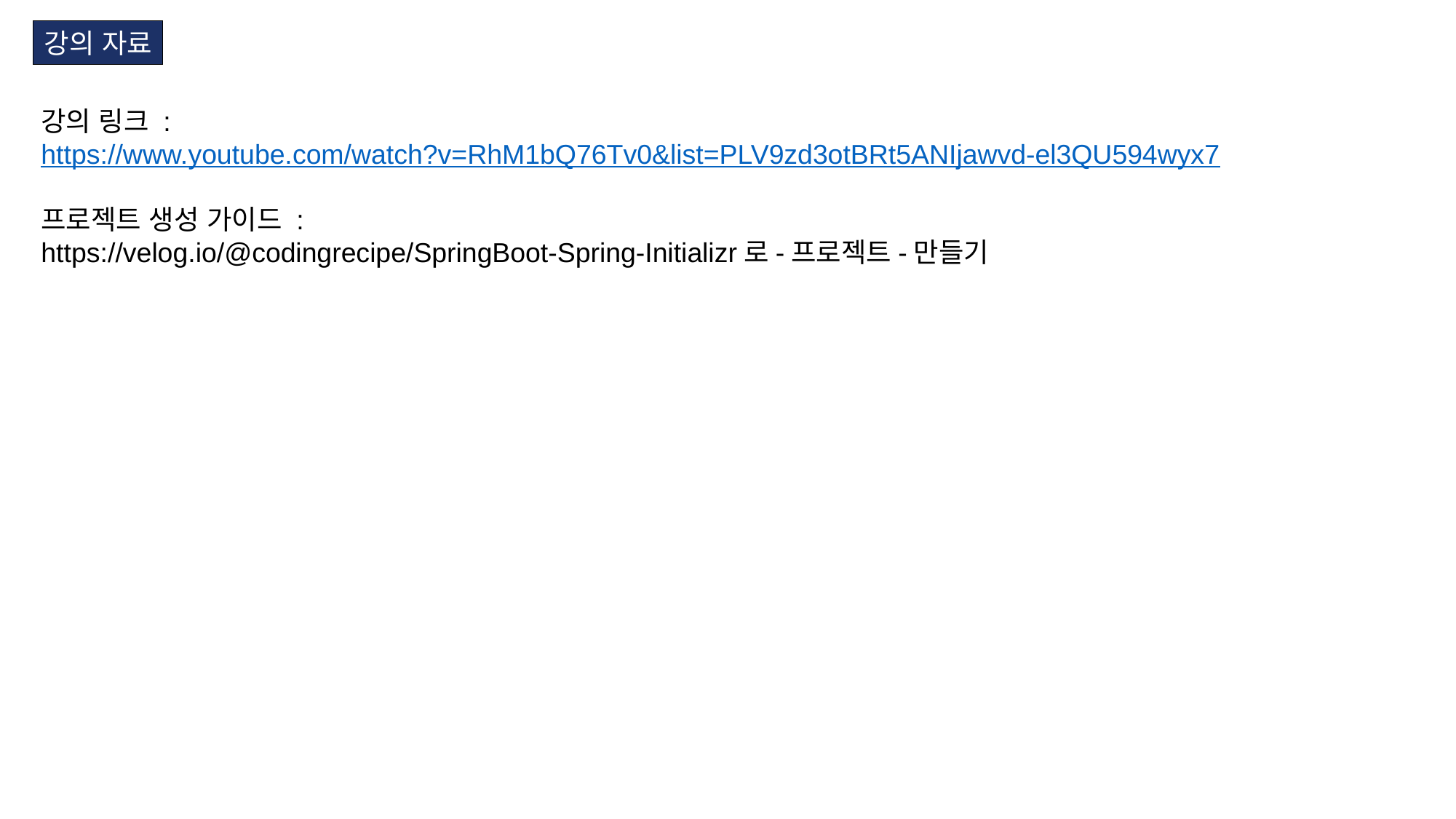

강의 자료
강의 링크 :
https://www.youtube.com/watch?v=RhM1bQ76Tv0&list=PLV9zd3otBRt5ANIjawvd-el3QU594wyx7

프로젝트 생성 가이드 :
https://velog.io/@codingrecipe/SpringBoot-Spring-Initializr로-프로젝트-만들기